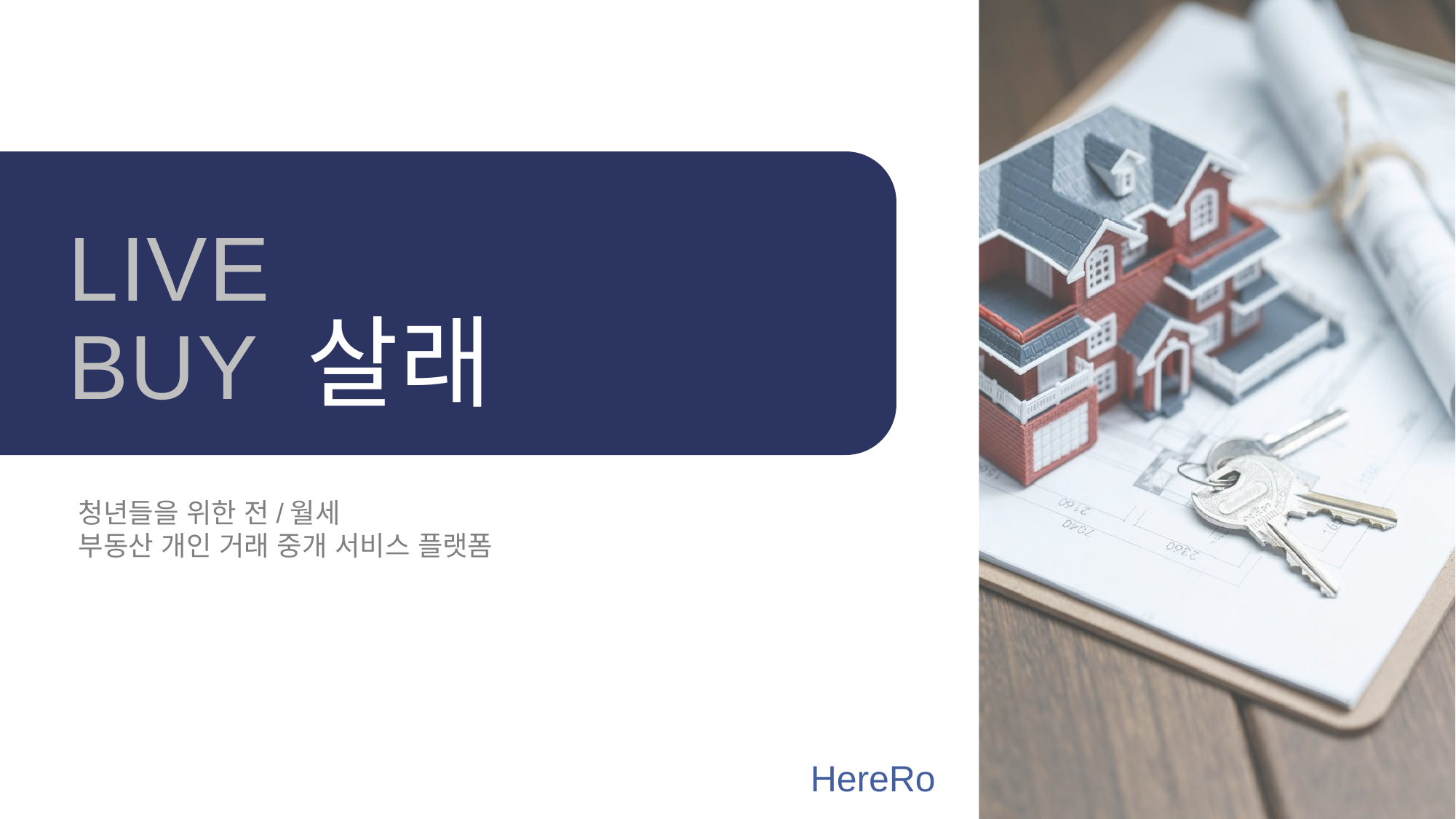

LIVE
BUY 살래!
청년들을 위한 전/월세
부동산 개인 거래 중개 서비스 플랫폼
HereRo